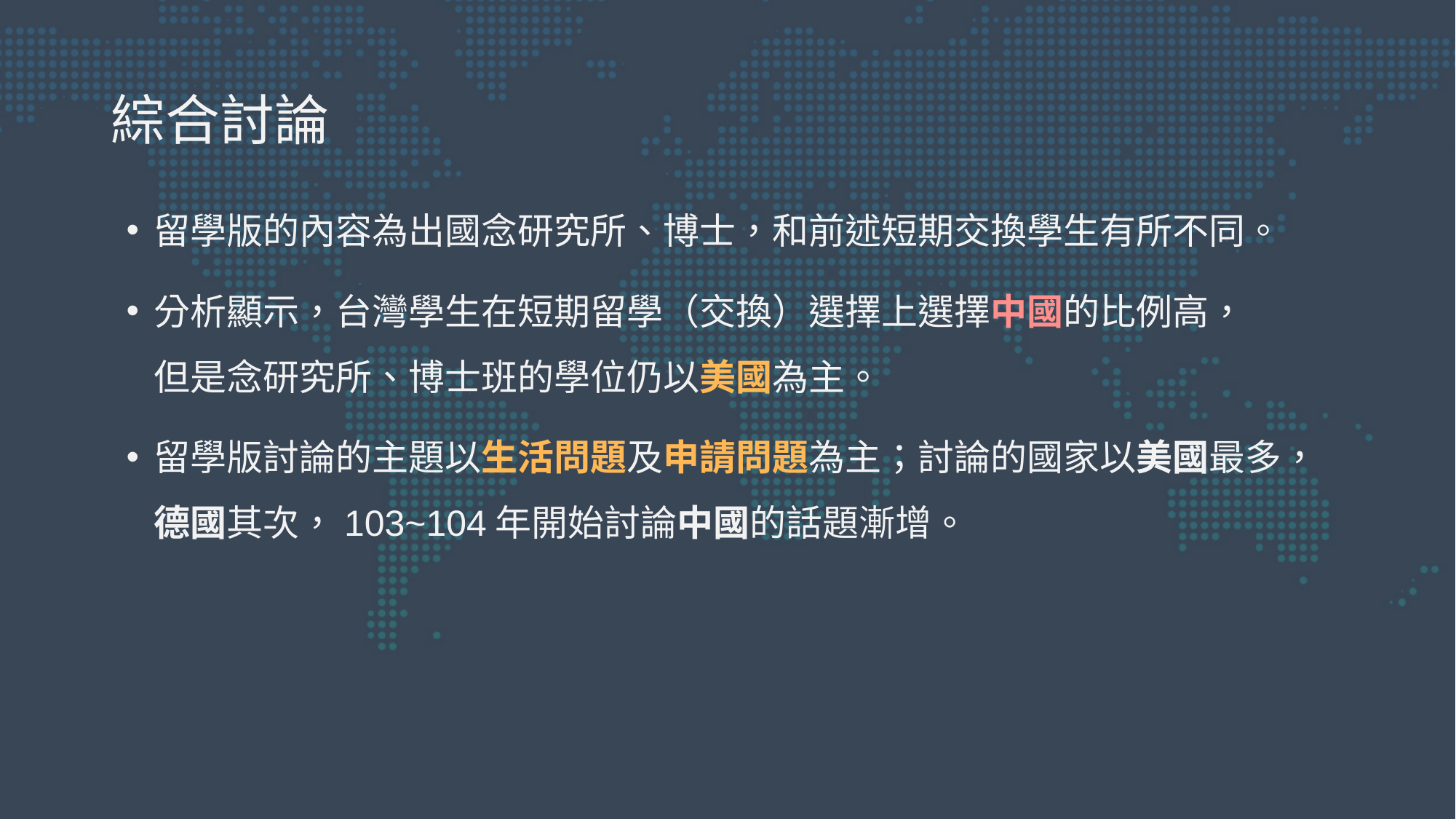

# 綜合討論
留學版的內容為出國念研究所、博士，和前述短期交換學生有所不同。
分析顯示，台灣學生在短期留學（交換）選擇上選擇中國的比例高，
但是念研究所、博士班的學位仍以美國為主。
留學版討論的主題以生活問題及申請問題為主；討論的國家以美國最多，德國其次，103~104年開始討論中國的話題漸增。